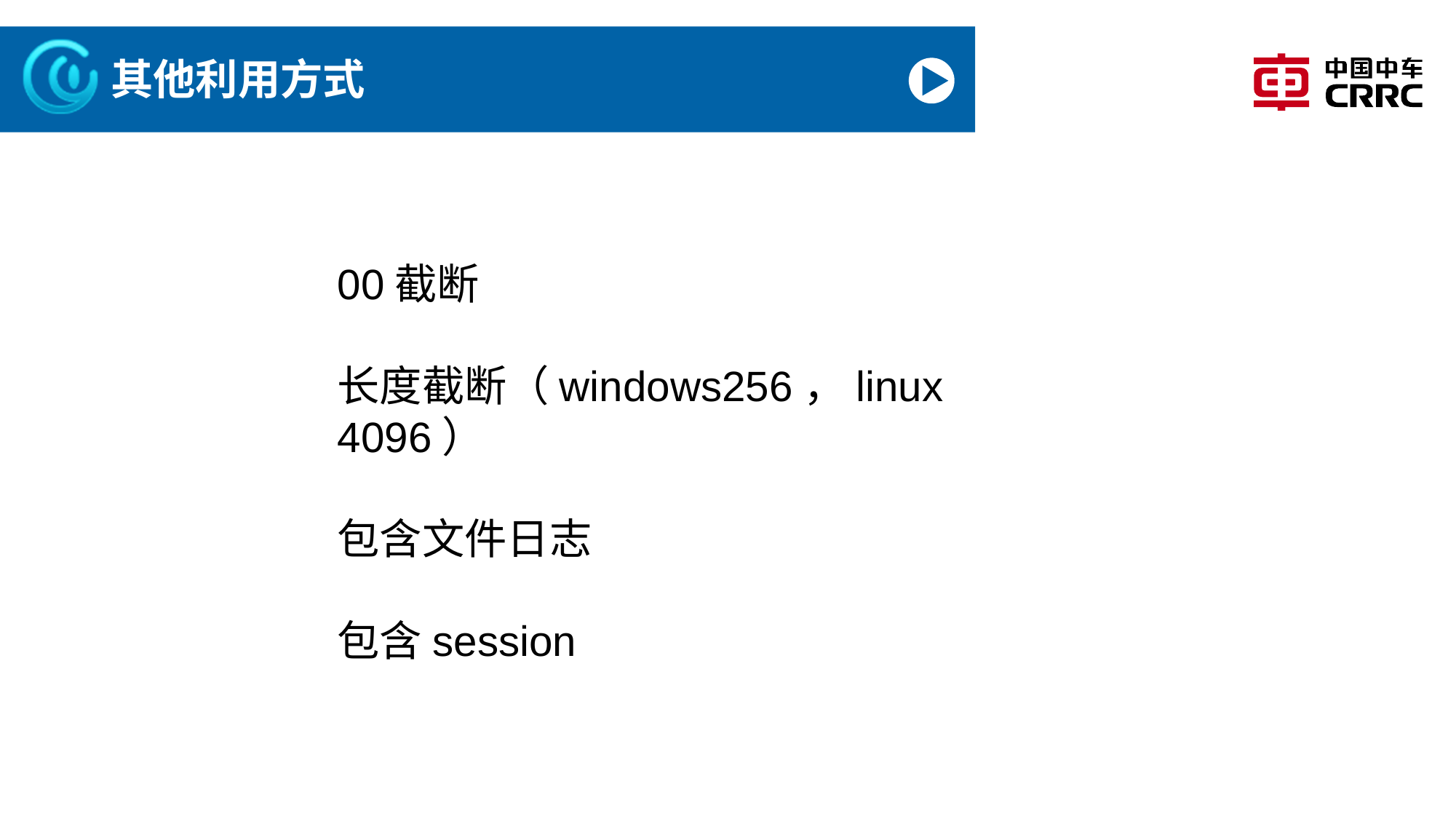

# 其他利用方式
00截断

长度截断（windows256，linux 4096）

包含文件日志

包含session
21